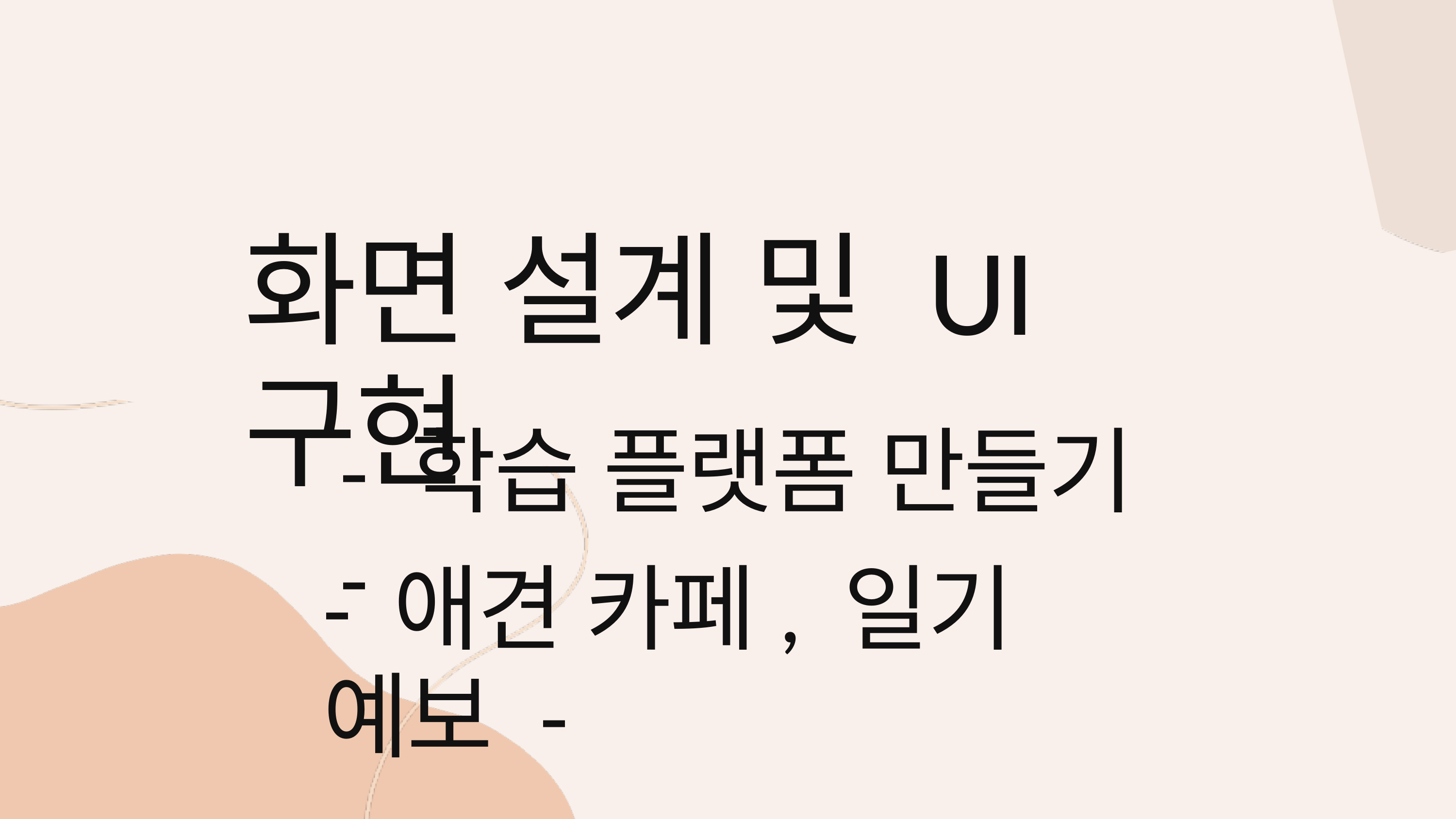

화면 설계 및 UI 구현

- 학습 플랫폼 만들기 -

- 애견 카페, 일기 예보 -